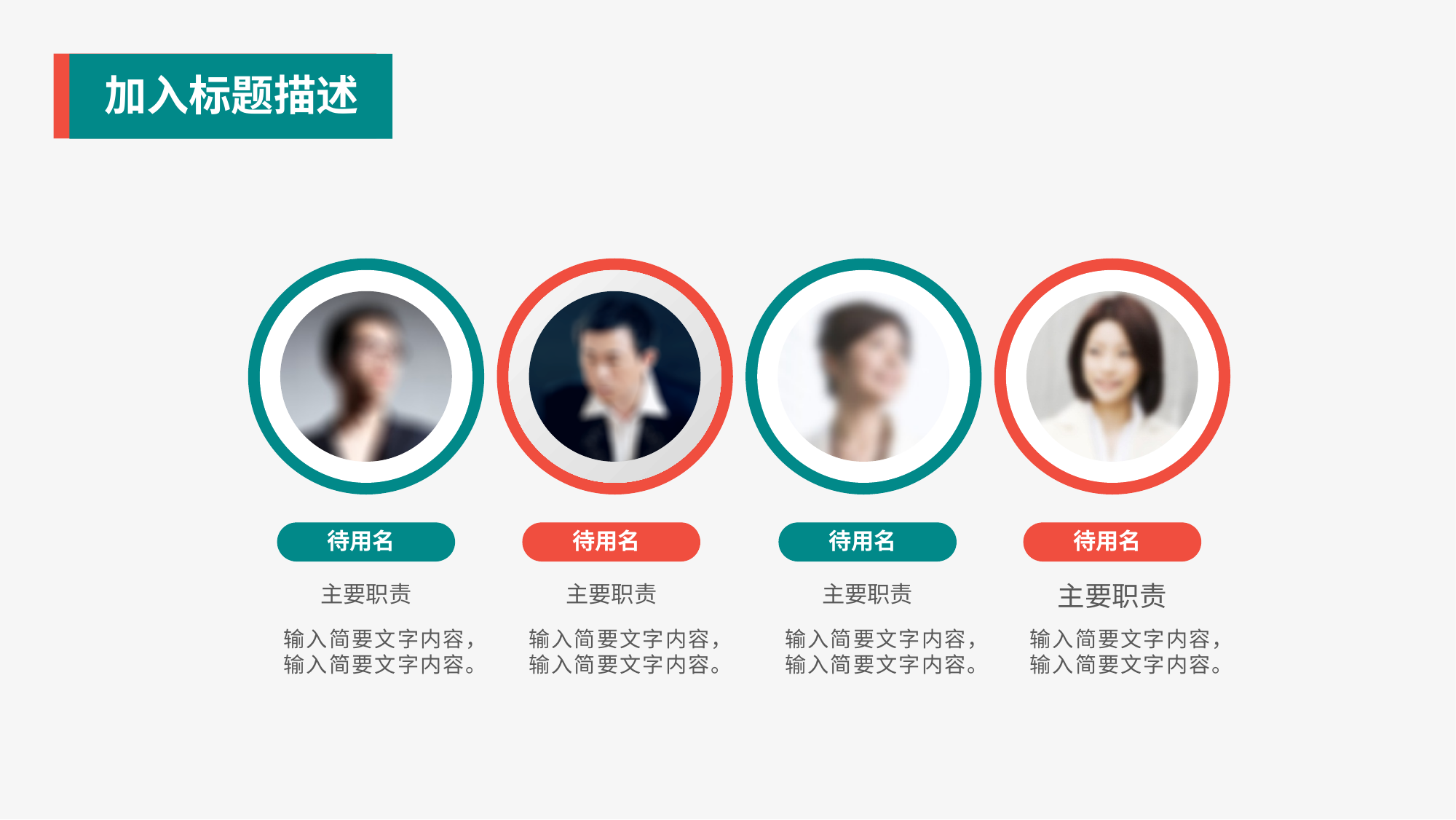

加入标题描述

待用名
待用名
待用名
待用名
主要职责
主要职责
主要职责
主要职责
输入简要文字内容，输入简要文字内容。
输入简要文字内容，输入简要文字内容。
输入简要文字内容，输入简要文字内容。
输入简要文字内容，输入简要文字内容。